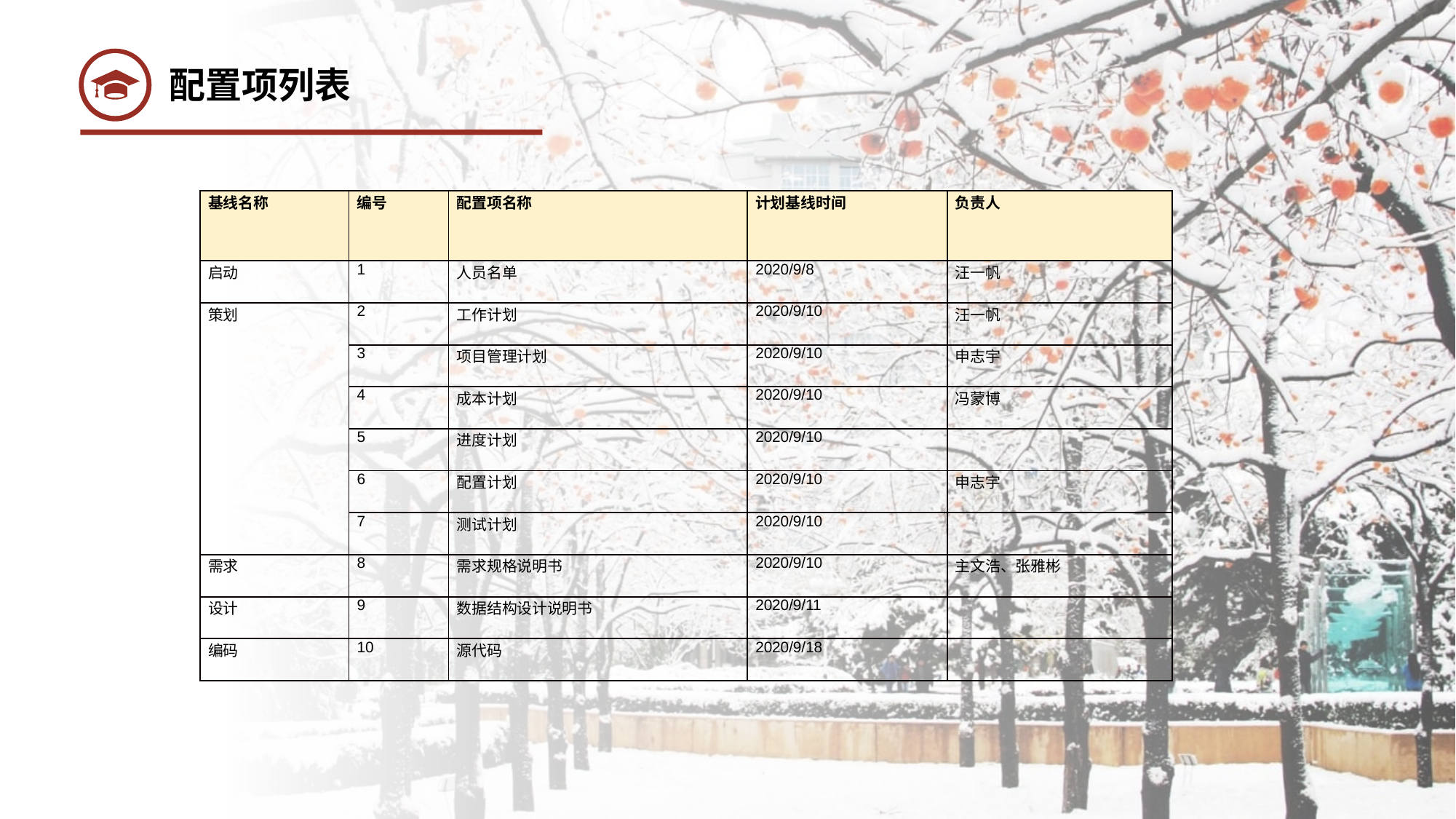

配置项列表
| 基线名称 | 编号 | 配置项名称 | 计划基线时间 | 负责人 |
| --- | --- | --- | --- | --- |
| 启动 | 1 | 人员名单 | 2020/9/8 | 汪一帆 |
| 策划 | 2 | 工作计划 | 2020/9/10 | 汪一帆 |
|  | 3 | 项目管理计划 | 2020/9/10 | 申志宇 |
|  | 4 | 成本计划 | 2020/9/10 | 冯蒙博 |
|  | 5 | 进度计划 | 2020/9/10 |  |
|  | 6 | 配置计划 | 2020/9/10 | 申志宇 |
|  | 7 | 测试计划 | 2020/9/10 |  |
| 需求 | 8 | 需求规格说明书 | 2020/9/10 | 主文浩、张雅彬 |
| 设计 | 9 | 数据结构设计说明书 | 2020/9/11 |  |
| 编码 | 10 | 源代码 | 2020/9/18 |  |